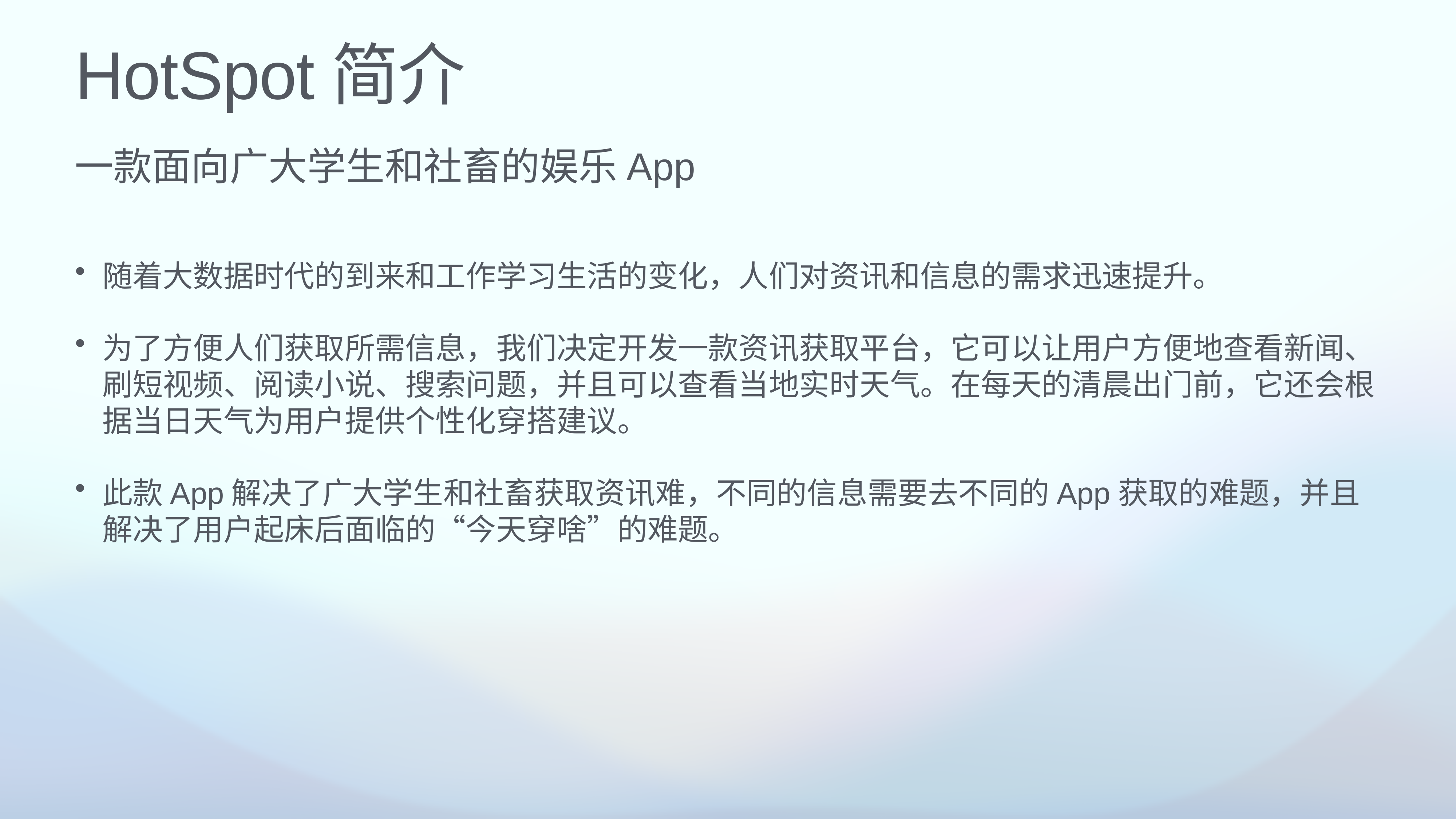

# HotSpot简介
一款面向广大学生和社畜的娱乐App
随着大数据时代的到来和工作学习生活的变化，人们对资讯和信息的需求迅速提升。
为了方便人们获取所需信息，我们决定开发一款资讯获取平台，它可以让用户方便地查看新闻、刷短视频、阅读小说、搜索问题，并且可以查看当地实时天气。在每天的清晨出门前，它还会根据当日天气为用户提供个性化穿搭建议。
此款App解决了广大学生和社畜获取资讯难，不同的信息需要去不同的App获取的难题，并且解决了用户起床后面临的“今天穿啥”的难题。